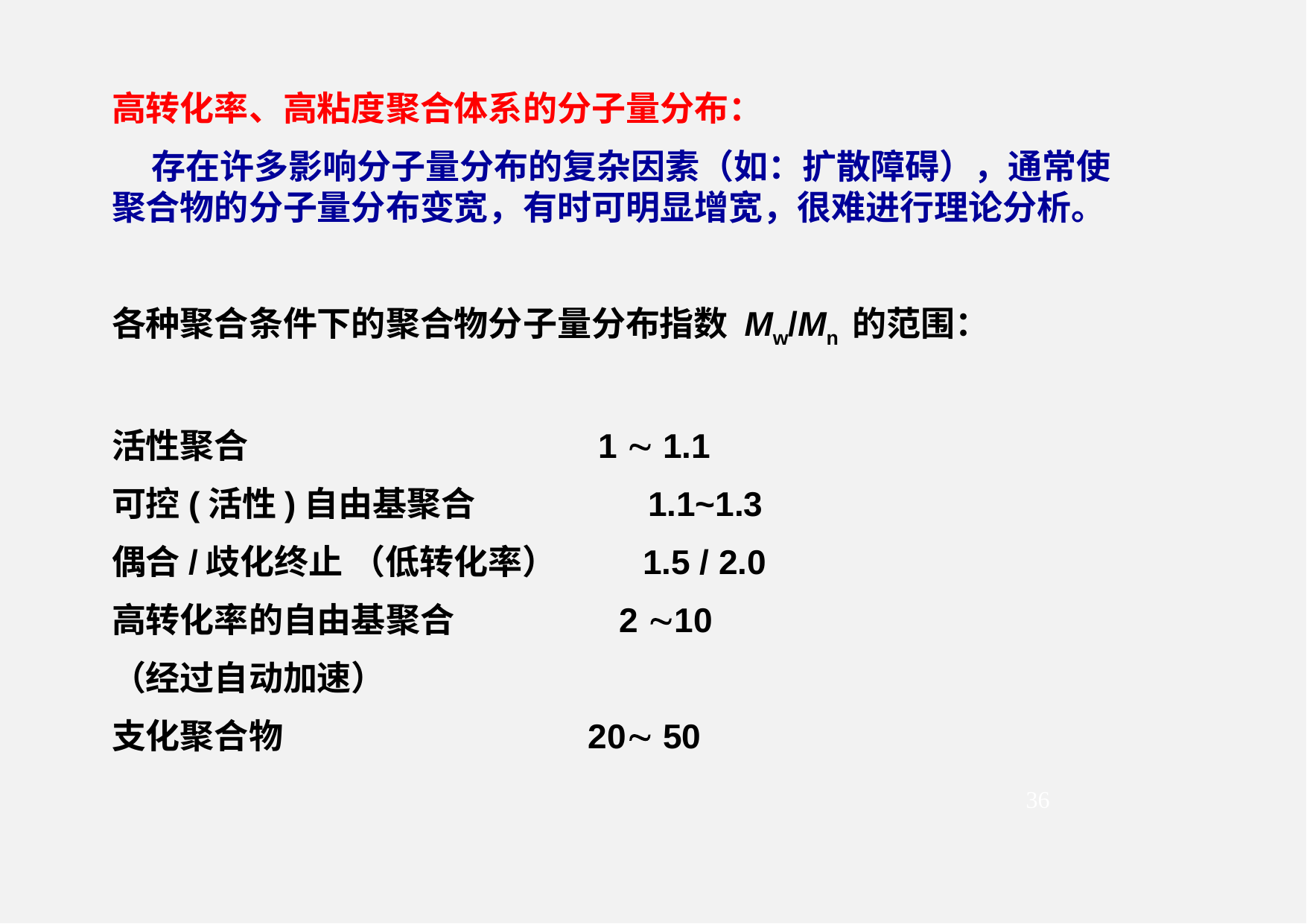

高转化率、高粘度聚合体系的分子量分布：
    存在许多影响分子量分布的复杂因素（如：扩散障碍），通常使聚合物的分子量分布变宽，有时可明显增宽，很难进行理论分析。

各种聚合条件下的聚合物分子量分布指数 Mw/Mn 的范围：

活性聚合 			    1 ∼ 1.1
可控(活性)自由基聚合                     1.1~1.3
偶合/歧化终止 （低转化率）          1.5 / 2.0
高转化率的自由基聚合                    2 ∼10
（经过自动加速）
支化聚合物                                      20∼ 50
36